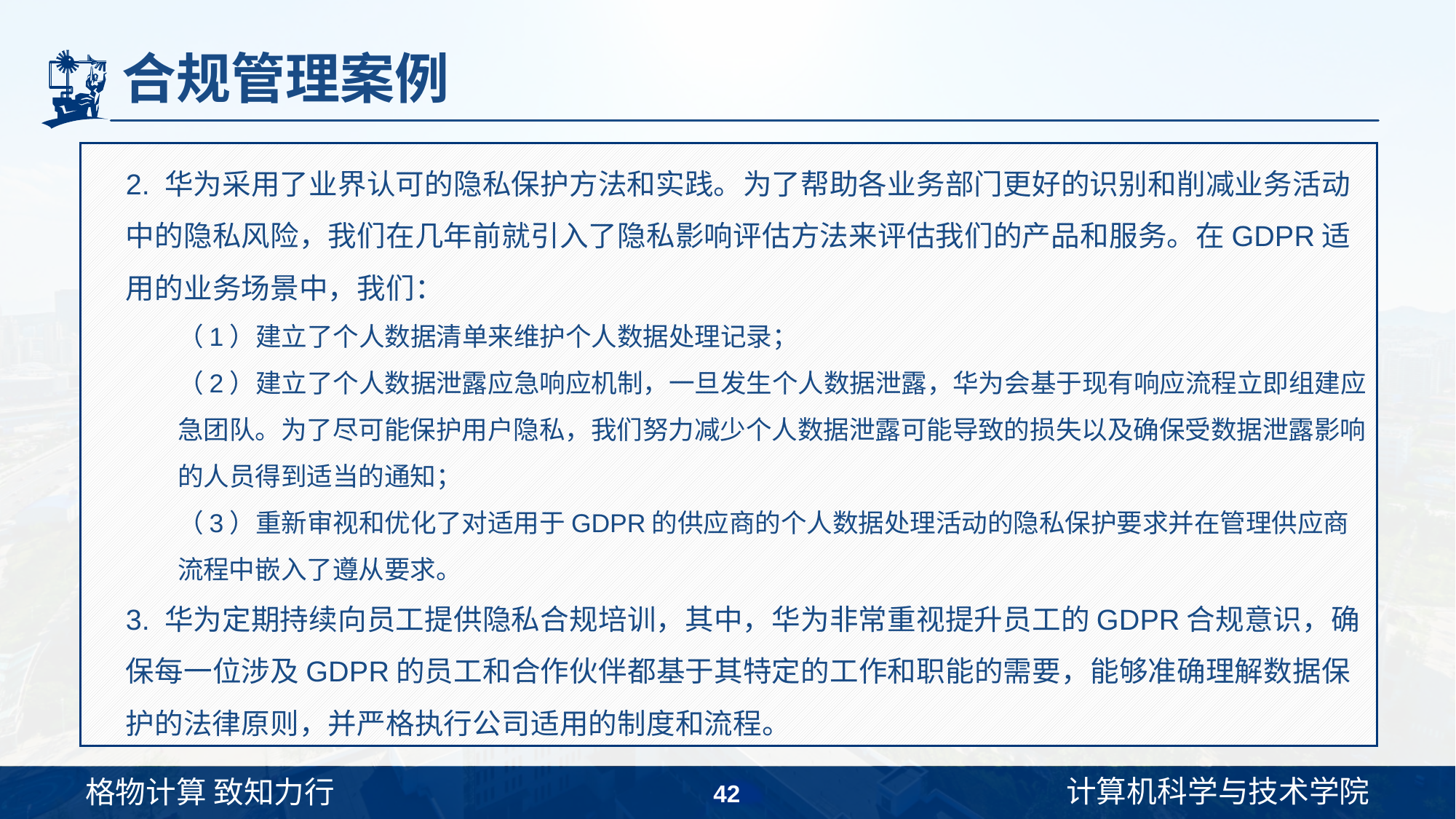

# 合规管理案例
2. 华为采用了业界认可的隐私保护方法和实践。为了帮助各业务部门更好的识别和削减业务活动中的隐私风险，我们在几年前就引入了隐私影响评估方法来评估我们的产品和服务。在GDPR适用的业务场景中，我们：
（1）建立了个人数据清单来维护个人数据处理记录；
（2）建立了个人数据泄露应急响应机制，一旦发生个人数据泄露，华为会基于现有响应流程立即组建应急团队。为了尽可能保护用户隐私，我们努力减少个人数据泄露可能导致的损失以及确保受数据泄露影响的人员得到适当的通知；
（3）重新审视和优化了对适用于GDPR的供应商的个人数据处理活动的隐私保护要求并在管理供应商流程中嵌入了遵从要求。
3. 华为定期持续向员工提供隐私合规培训，其中，华为非常重视提升员工的GDPR合规意识，确保每一位涉及GDPR的员工和合作伙伴都基于其特定的工作和职能的需要，能够准确理解数据保护的法律原则，并严格执行公司适用的制度和流程。
42